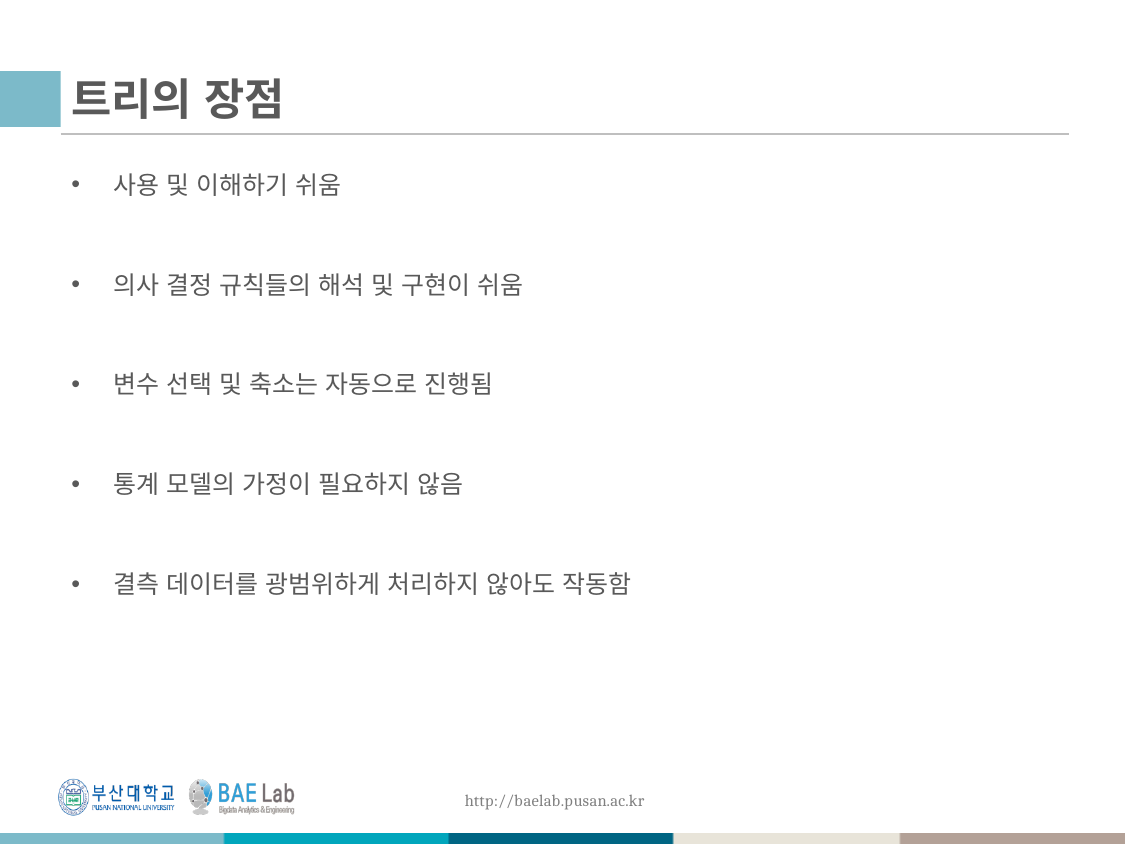

# 트리의 장점
사용 및 이해하기 쉬움

의사 결정 규칙들의 해석 및 구현이 쉬움

변수 선택 및 축소는 자동으로 진행됨

통계 모델의 가정이 필요하지 않음

결측 데이터를 광범위하게 처리하지 않아도 작동함